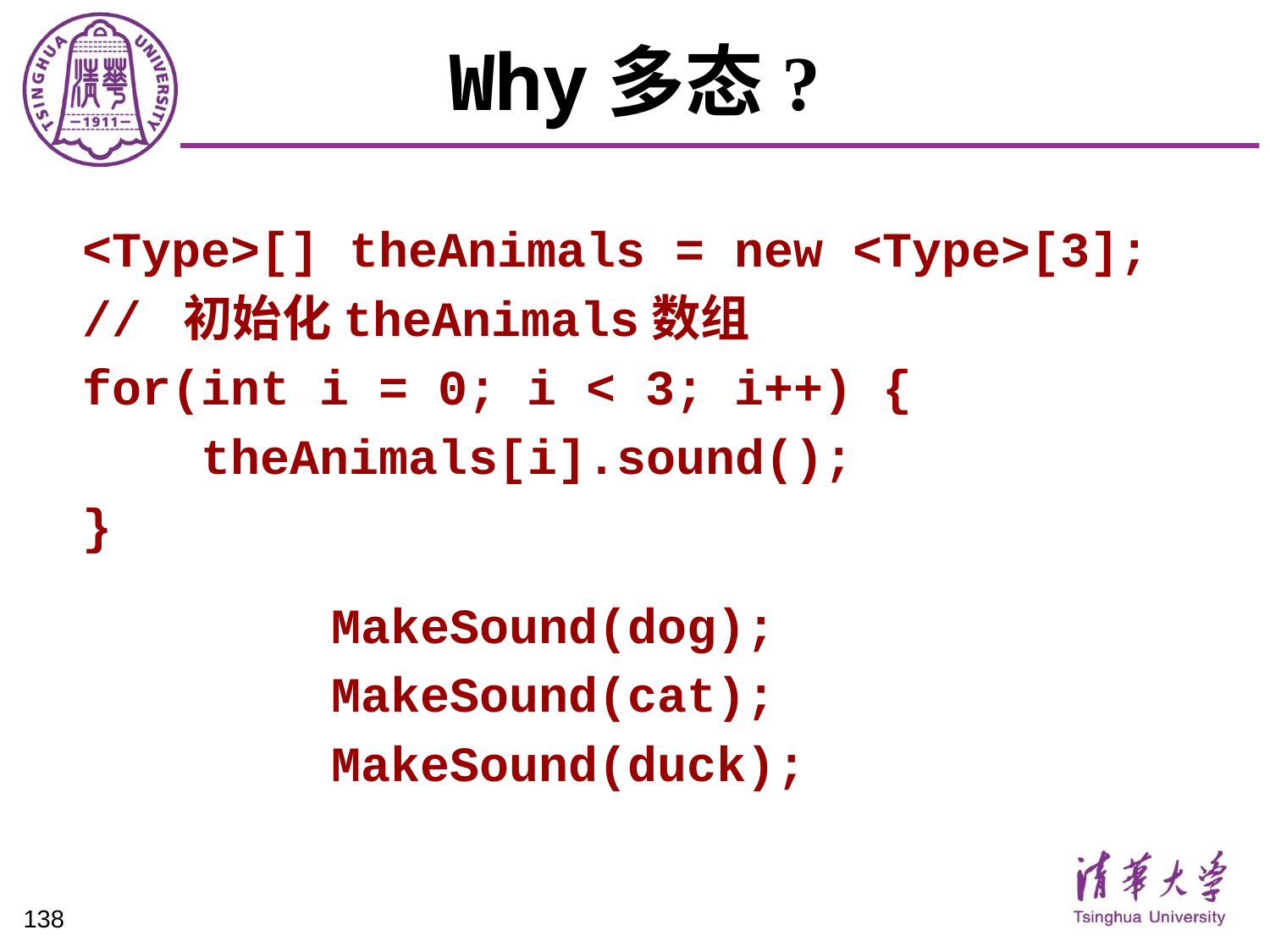

# Why多态?
<Type>[] theAnimals = new <Type>[3];
// 初始化theAnimals数组
for(int i = 0; i < 3; i++) {
    theAnimals[i].sound();
}
MakeSound(dog);
MakeSound(cat);
MakeSound(duck);
138